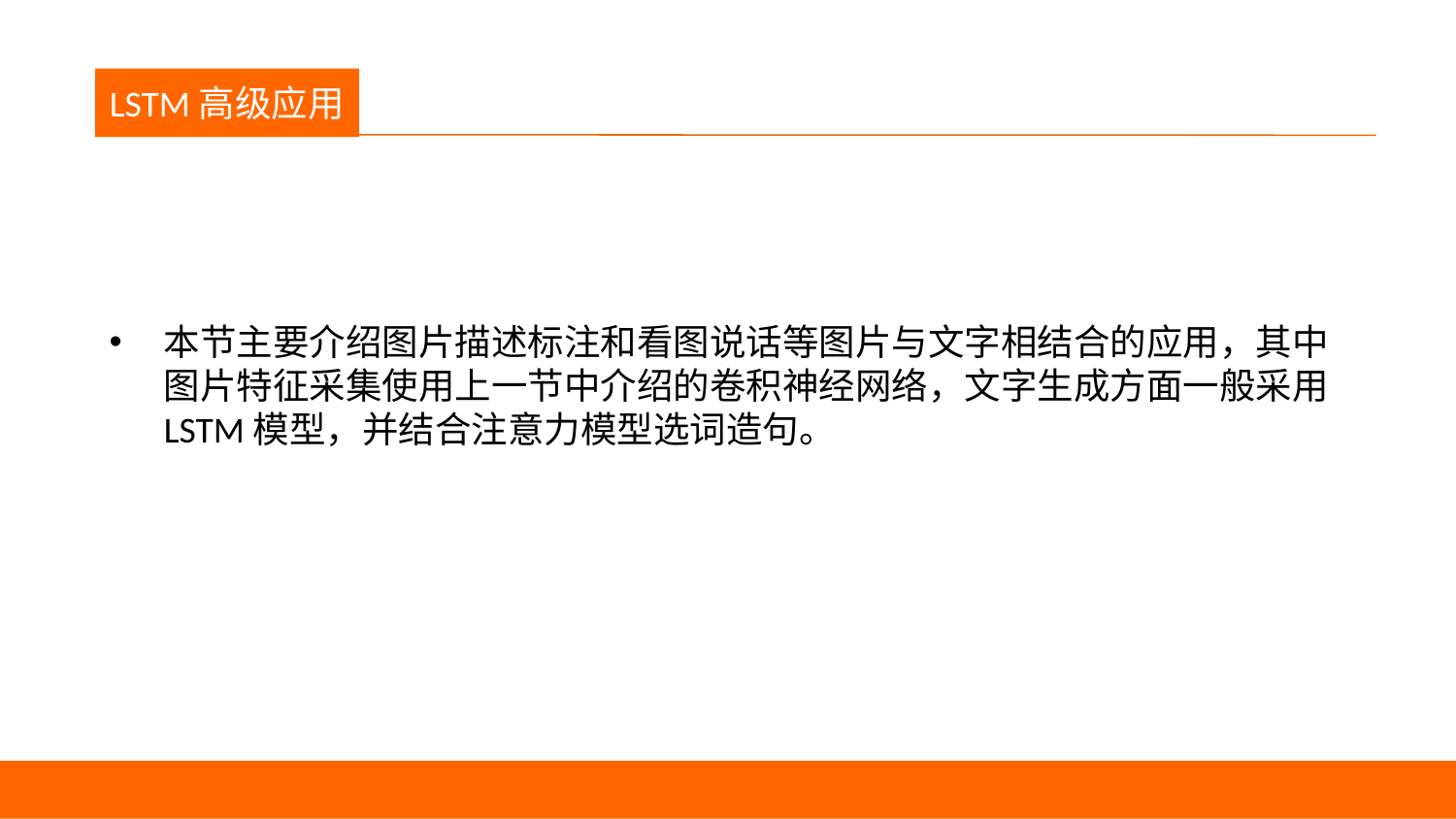

议程
LSTM高级应用

本节主要介绍图片描述标注和看图说话等图片与文字相结合的应用，其中图片特征采集使用上一节中介绍的卷积神经网络，文字生成方面一般采用LSTM模型，并结合注意力模型选词造句。